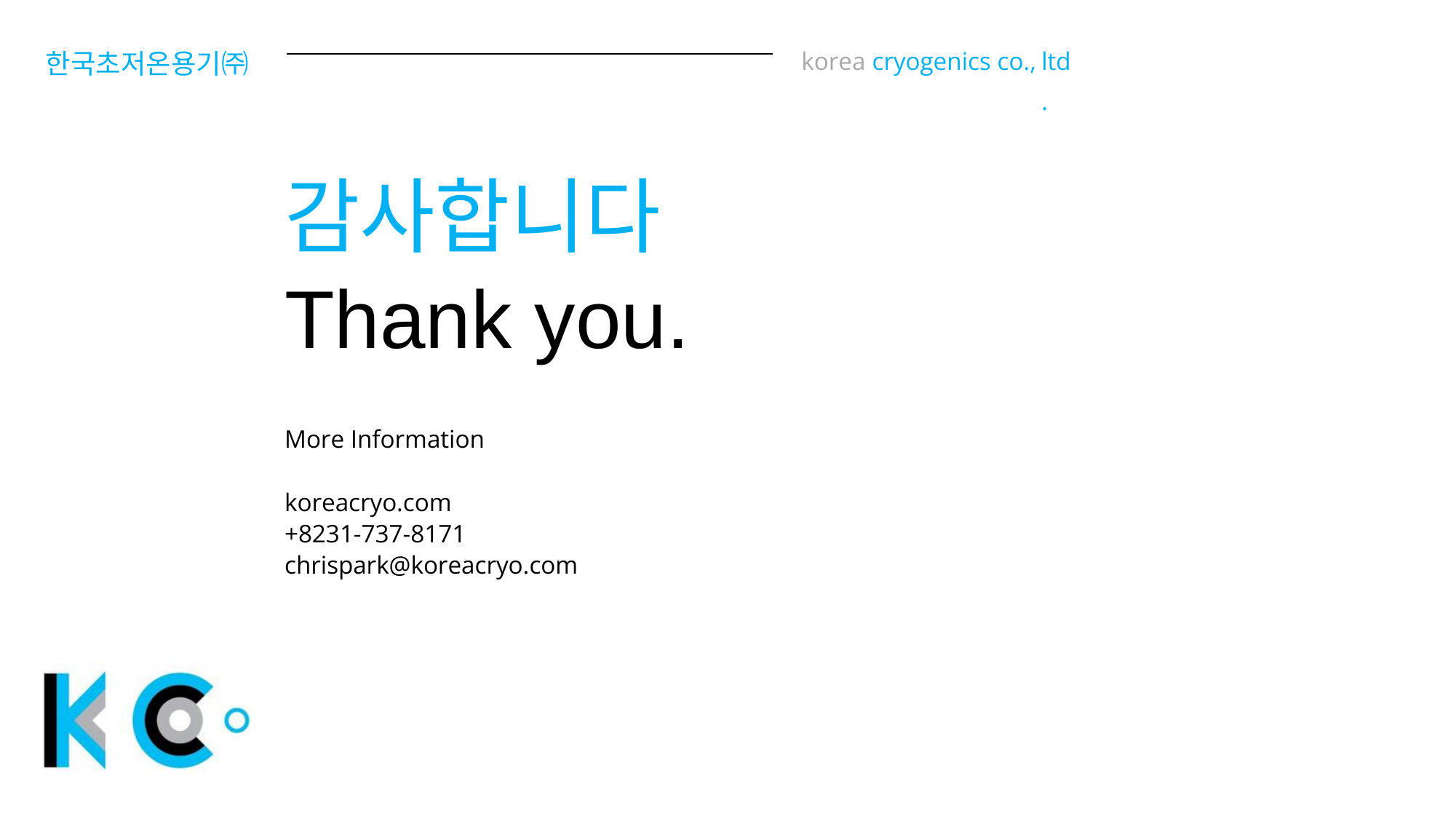

한국초저온용기㈜
korea cryogenics co.,
ltd.

감사합니다 Thank you.
More Information

koreacryo.com
+8231-737-8171 chrispark@koreacryo.com